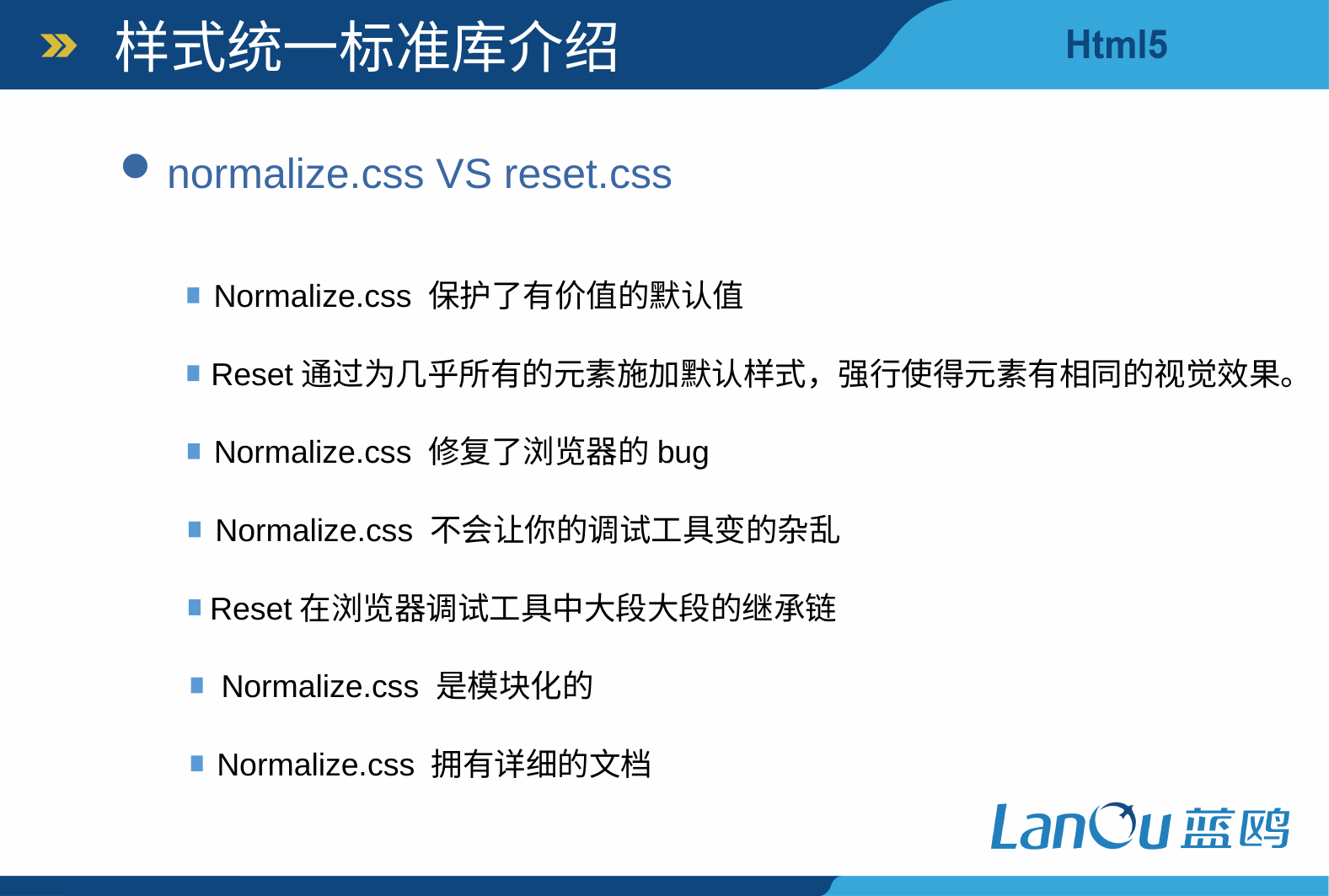

样式统一标准库介绍
normalize.css VS reset.css
Normalize.css 保护了有价值的默认值

Reset通过为几乎所有的元素施加默认样式，强行使得元素有相同的视觉效果。

Normalize.css 修复了浏览器的bug

Normalize.css 不会让你的调试工具变的杂乱

Reset在浏览器调试工具中大段大段的继承链

Normalize.css 是模块化的

Normalize.css 拥有详细的文档